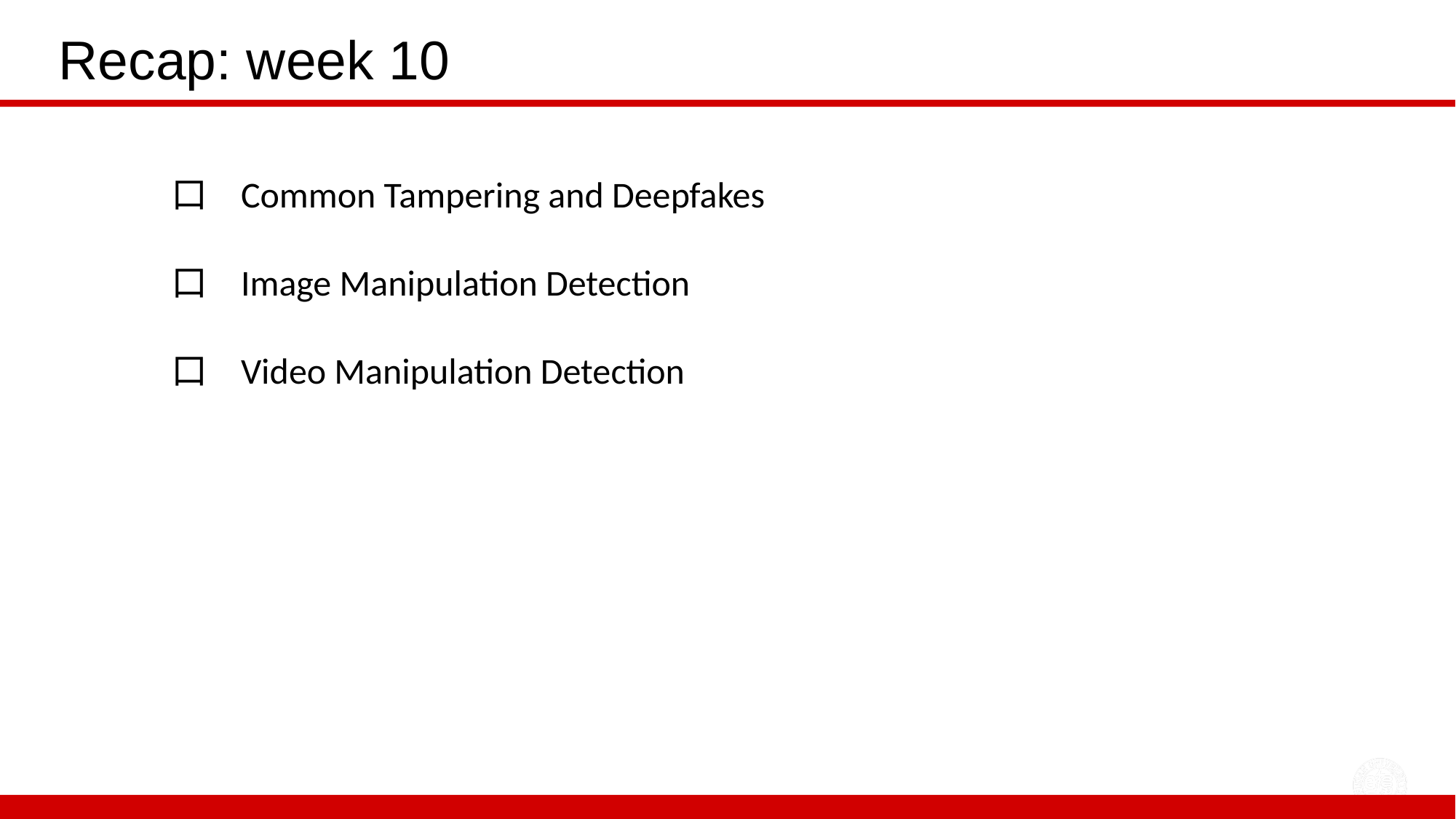

# Recap: week 10
口	Common Tampering and Deepfakes

口	Image Manipulation Detection

口	Video Manipulation Detection